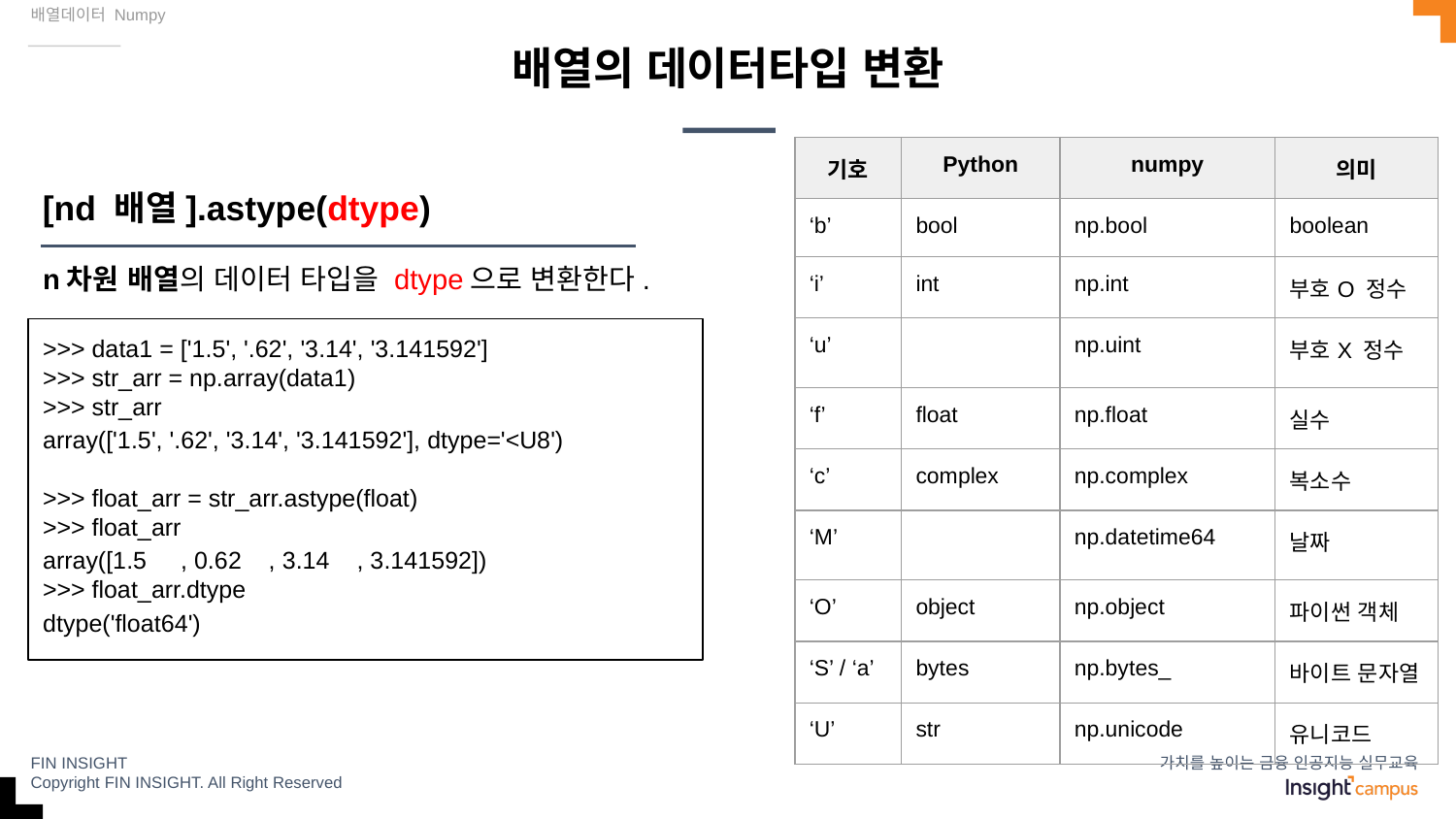

배열데이터 Numpy

# 배열의 데이터타입 변환
| 기호 | Python | numpy | 의미 |
| --- | --- | --- | --- |
| ‘b’ | bool | np.bool | boolean |
| ‘i’ | int | np.int | 부호O 정수 |
| ‘u’ |  | np.uint | 부호X 정수 |
| ‘f’ | float | np.float | 실수 |
| ‘c’ | complex | np.complex | 복소수 |
| ‘M’ |  | np.datetime64 | 날짜 |
| ‘O’ | object | np.object | 파이썬 객체 |
| ‘S’ / ‘a’ | bytes | np.bytes\_ | 바이트 문자열 |
| ‘U’ | str | np.unicode | 유니코드 |
[nd 배열].astype(dtype)
n차원 배열의 데이터 타입을 dtype으로 변환한다.

>>> data1 = ['1.5', '.62', '3.14', '3.141592']
>>> str_arr = np.array(data1)
>>> str_arr
array(['1.5', '.62', '3.14', '3.141592'], dtype='<U8')

>>> float_arr = str_arr.astype(float)
>>> float_arr
array([1.5     , 0.62    , 3.14    , 3.141592])
>>> float_arr.dtype
dtype('float64')